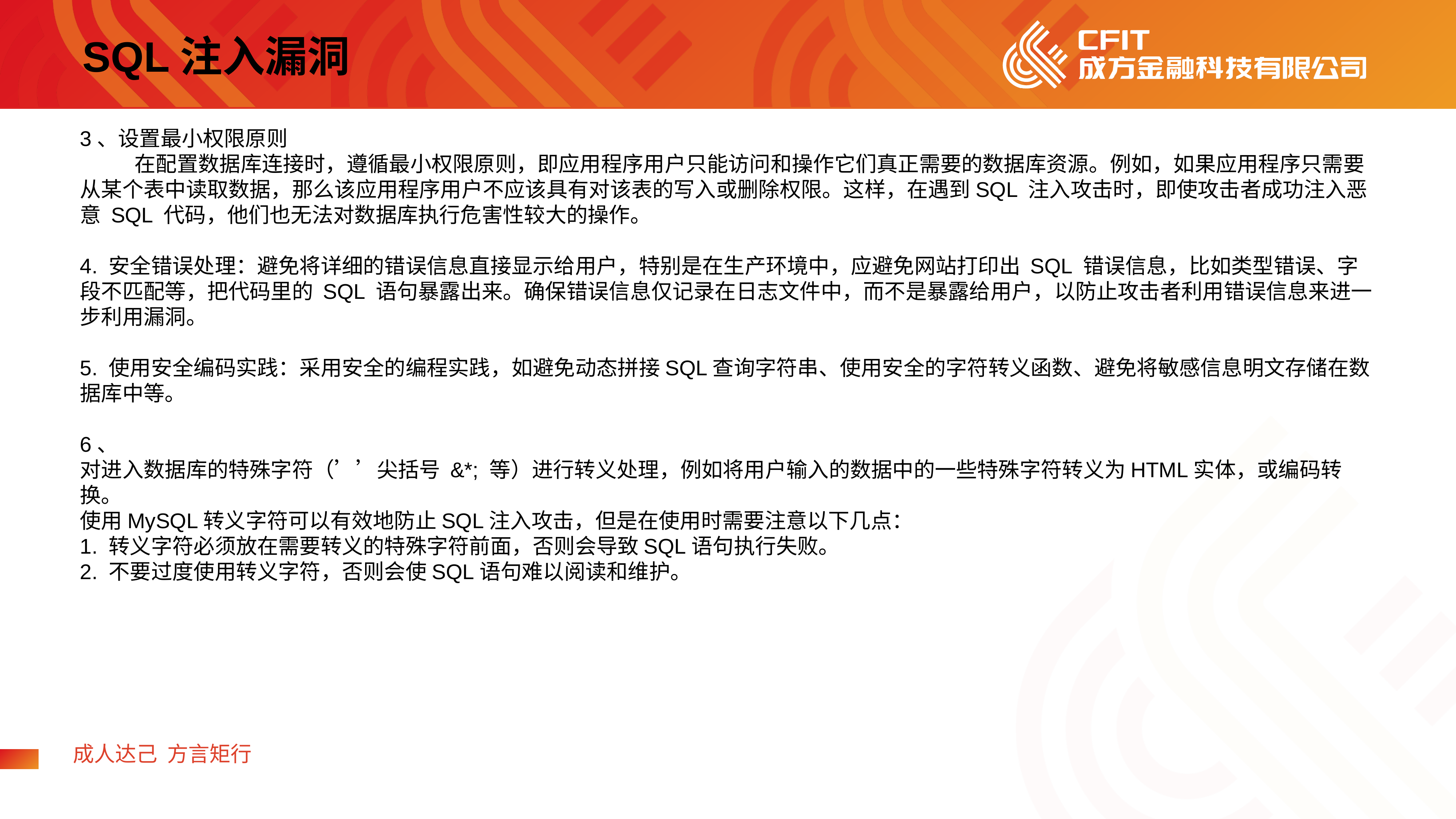

SQL注入漏洞
3、设置最小权限原则
	在配置数据库连接时，遵循最小权限原则，即应用程序用户只能访问和操作它们真正需要的数据库资源。例如，如果应用程序只需要从某个表中读取数据，那么该应用程序用户不应该具有对该表的写入或删除权限。这样，在遇到SQL 注入攻击时，即使攻击者成功注入恶意 SQL 代码，他们也无法对数据库执行危害性较大的操作。

4. 安全错误处理：避免将详细的错误信息直接显示给用户，特别是在生产环境中，应避免网站打印出 SQL 错误信息，比如类型错误、字段不匹配等，把代码里的 SQL 语句暴露出来。确保错误信息仅记录在日志文件中，而不是暴露给用户，以防止攻击者利用错误信息来进一步利用漏洞。

5. 使用安全编码实践：采用安全的编程实践，如避免动态拼接SQL查询字符串、使用安全的字符转义函数、避免将敏感信息明文存储在数据库中等。

6、
对进入数据库的特殊字符（’’尖括号 &*; 等）进行转义处理，例如将用户输入的数据中的一些特殊字符转义为HTML实体，或编码转换。
使用MySQL转义字符可以有效地防止SQL注入攻击，但是在使用时需要注意以下几点：
1. 转义字符必须放在需要转义的特殊字符前面，否则会导致SQL语句执行失败。
2. 不要过度使用转义字符，否则会使SQL语句难以阅读和维护。